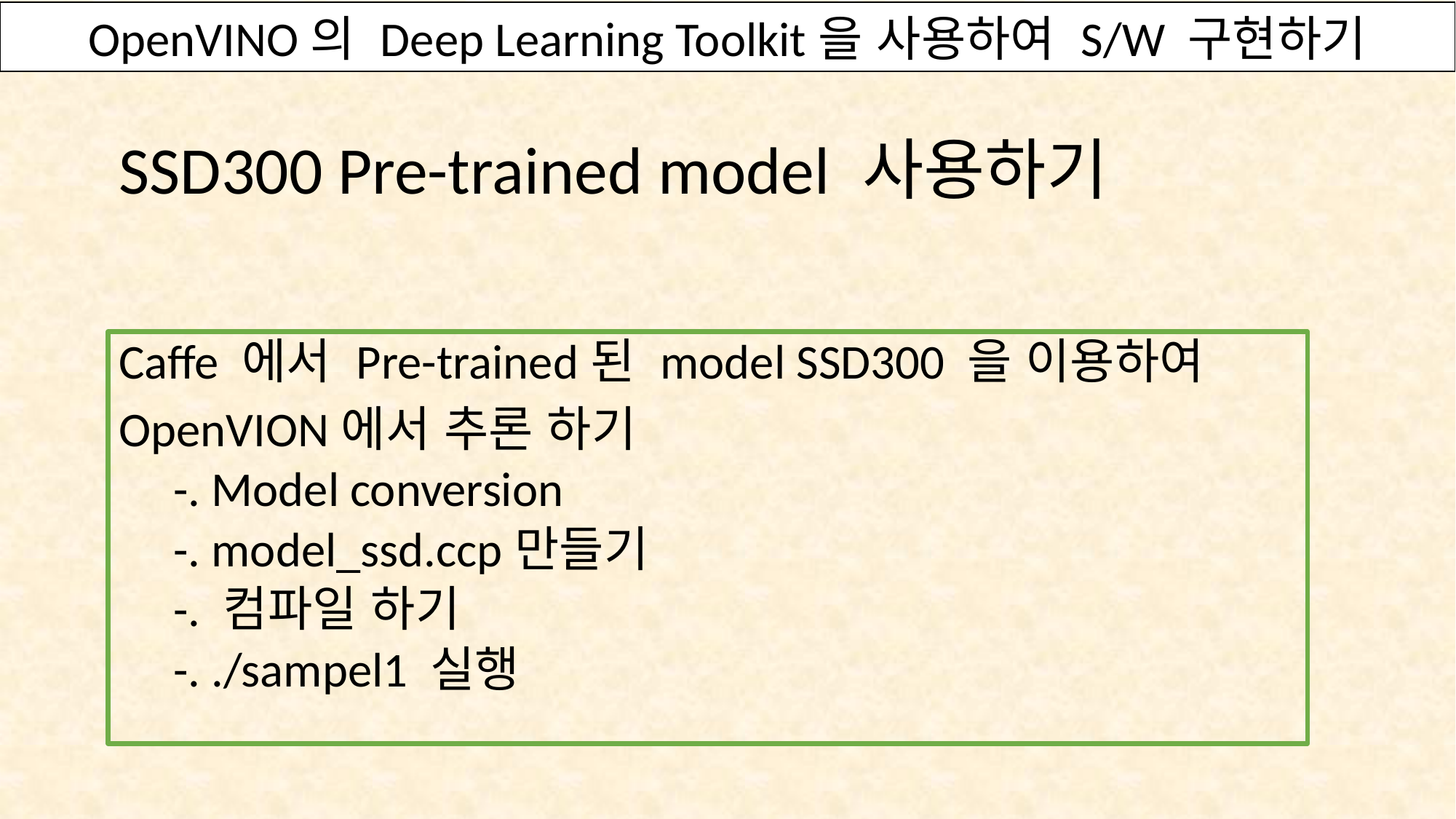

OpenVINO의 Deep Learning Toolkit을 사용하여 S/W 구현하기
OpenVINO의 Deep Learning Toolkit을 사용하여 S/W 구현하기
# SSD300 Pre-trained model 사용하기
Caffe 에서 Pre-trained된 model SSD300 을 이용하여
OpenVION에서 추론 하기
-. Model conversion
-. model_ssd.ccp만들기
-. 컴파일 하기
-. ./sampel1 실행